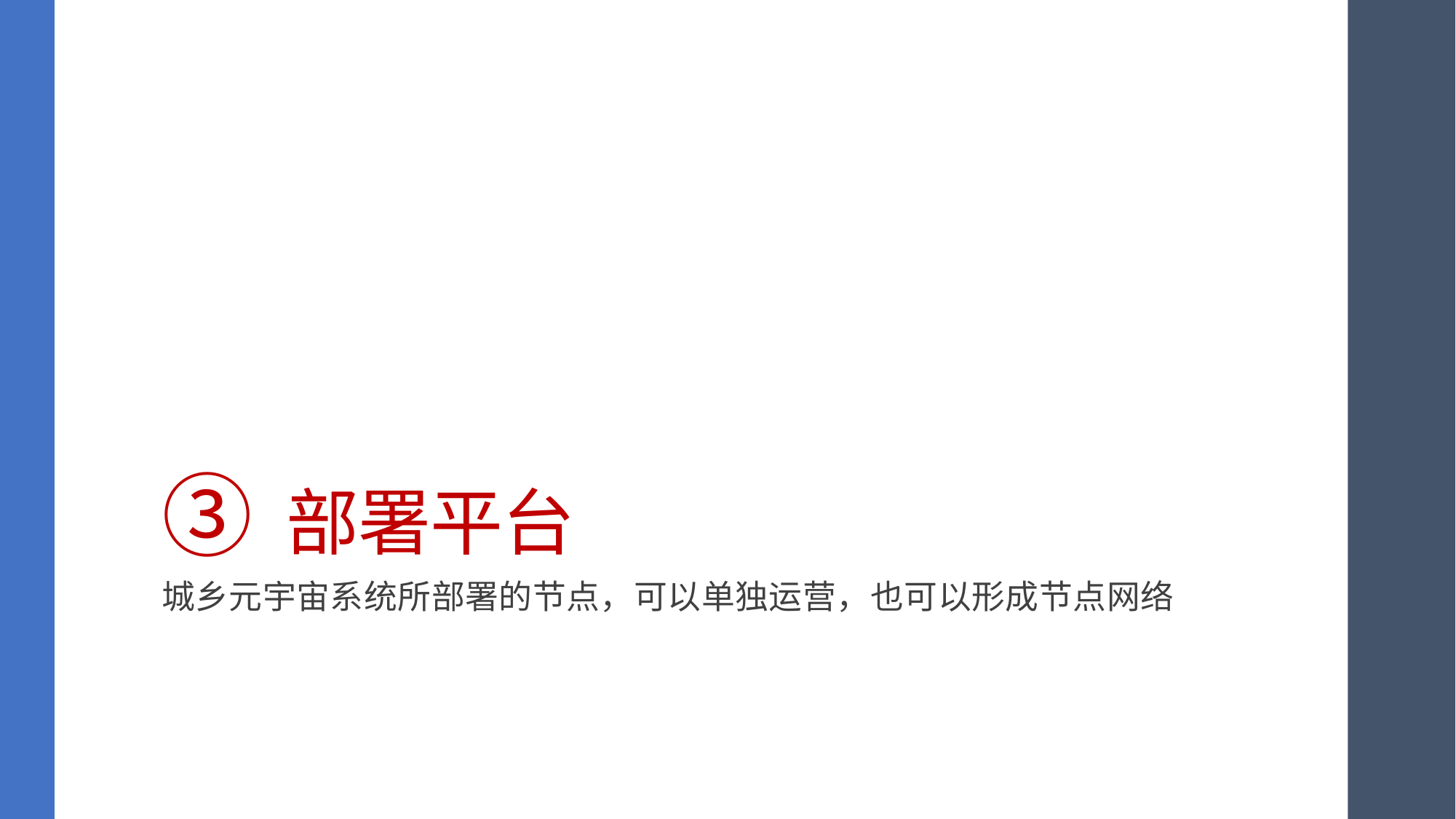

# ③ 部署平台
城乡元宇宙系统所部署的节点，可以单独运营，也可以形成节点网络